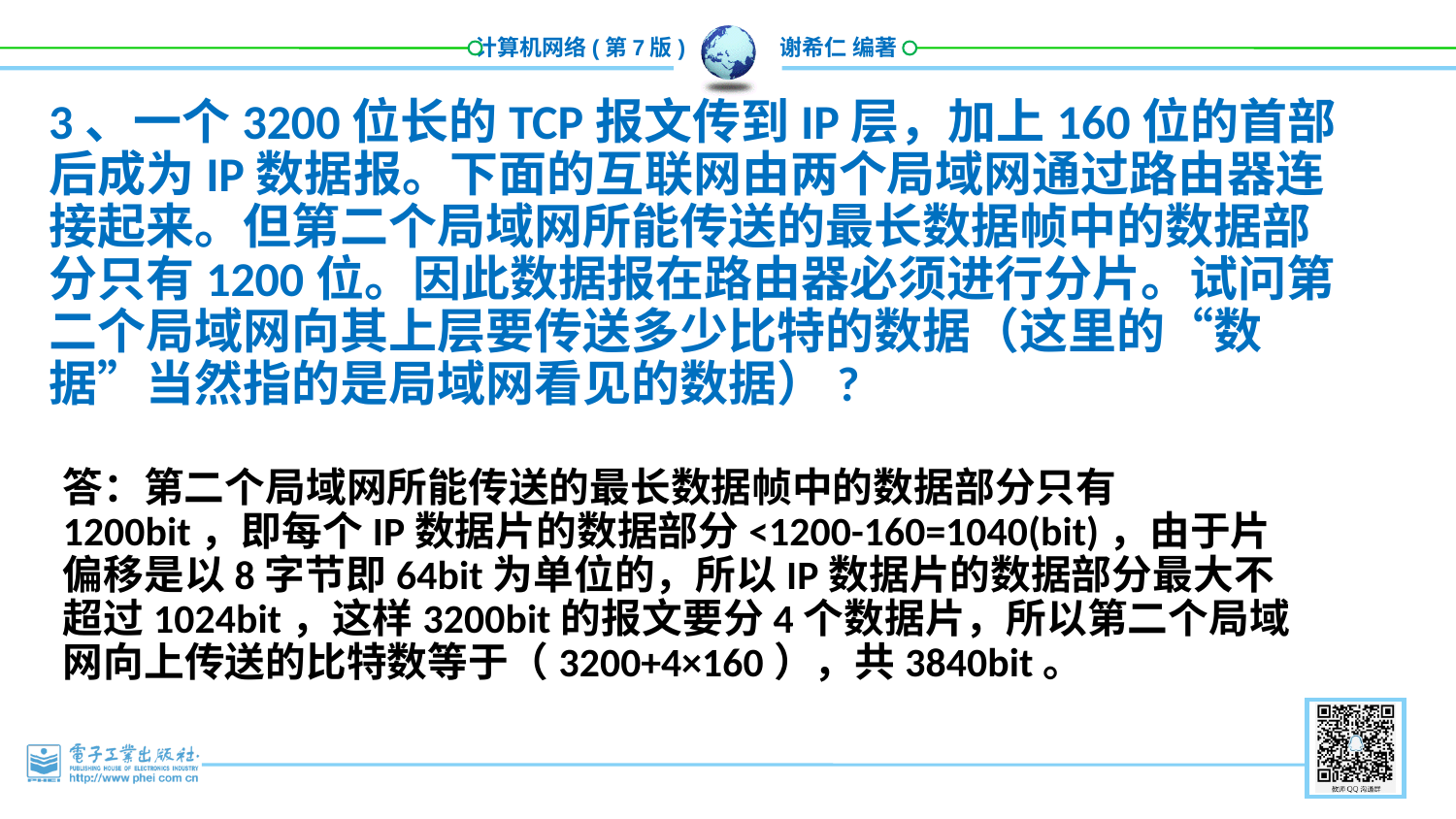

3、一个3200位长的TCP报文传到IP层，加上160位的首部后成为IP数据报。下面的互联网由两个局域网通过路由器连接起来。但第二个局域网所能传送的最长数据帧中的数据部分只有1200位。因此数据报在路由器必须进行分片。试问第二个局域网向其上层要传送多少比特的数据（这里的“数据”当然指的是局域网看见的数据）?
答：第二个局域网所能传送的最长数据帧中的数据部分只有1200bit，即每个IP数据片的数据部分<1200-160=1040(bit)，由于片偏移是以8字节即64bit为单位的，所以IP数据片的数据部分最大不超过1024bit，这样3200bit的报文要分4个数据片，所以第二个局域网向上传送的比特数等于（3200+4×160），共3840bit。